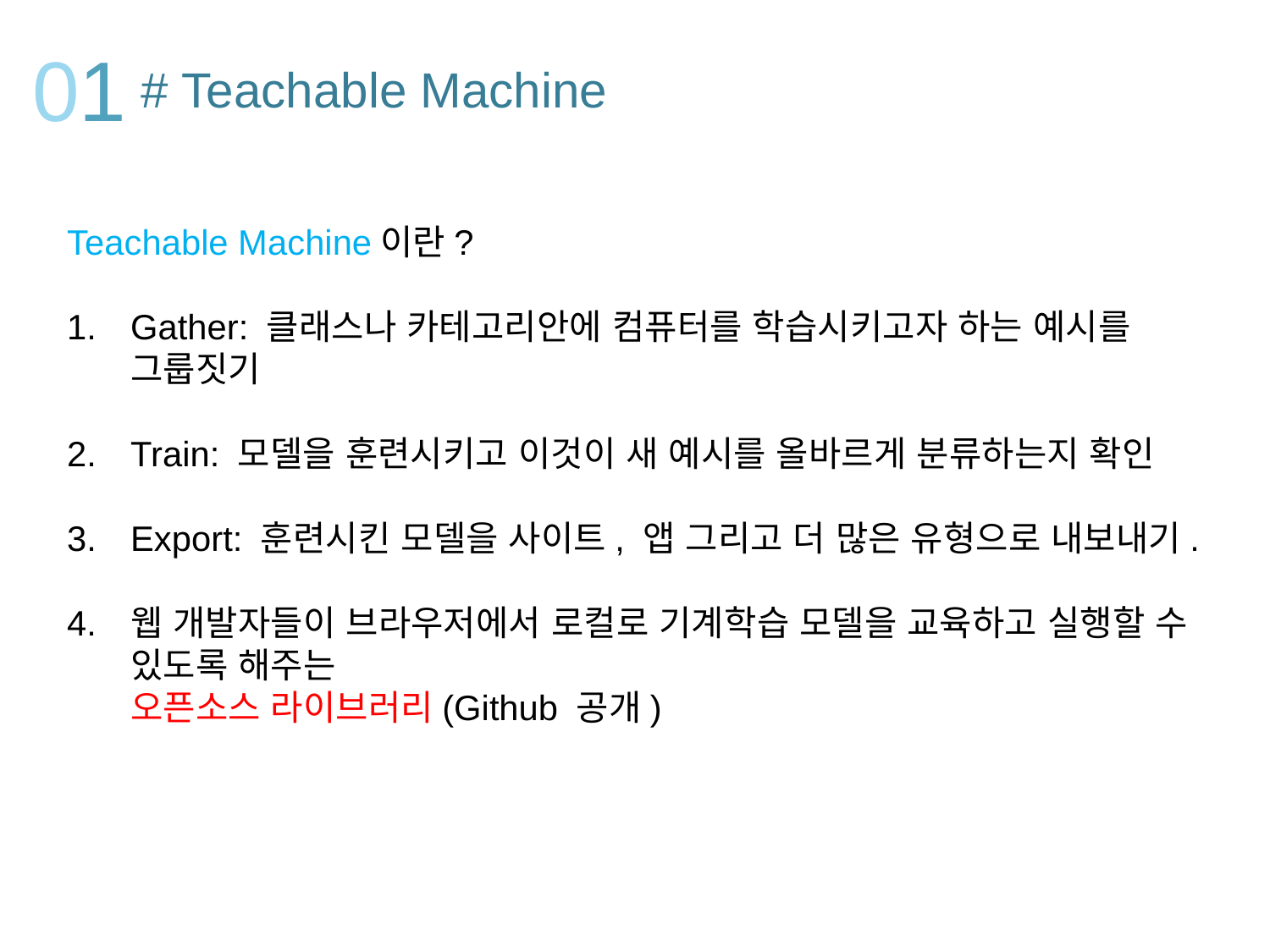

01
# Teachable Machine
Teachable Machine이란?

Gather: 클래스나 카테고리안에 컴퓨터를 학습시키고자 하는 예시를
그룹짓기
Train: 모델을 훈련시키고 이것이 새 예시를 올바르게 분류하는지 확인
Export: 훈련시킨 모델을 사이트, 앱 그리고 더 많은 유형으로 내보내기.
웹 개발자들이 브라우저에서 로컬로 기계학습 모델을 교육하고 실행할 수 있도록 해주는
오픈소스 라이브러리(Github 공개)